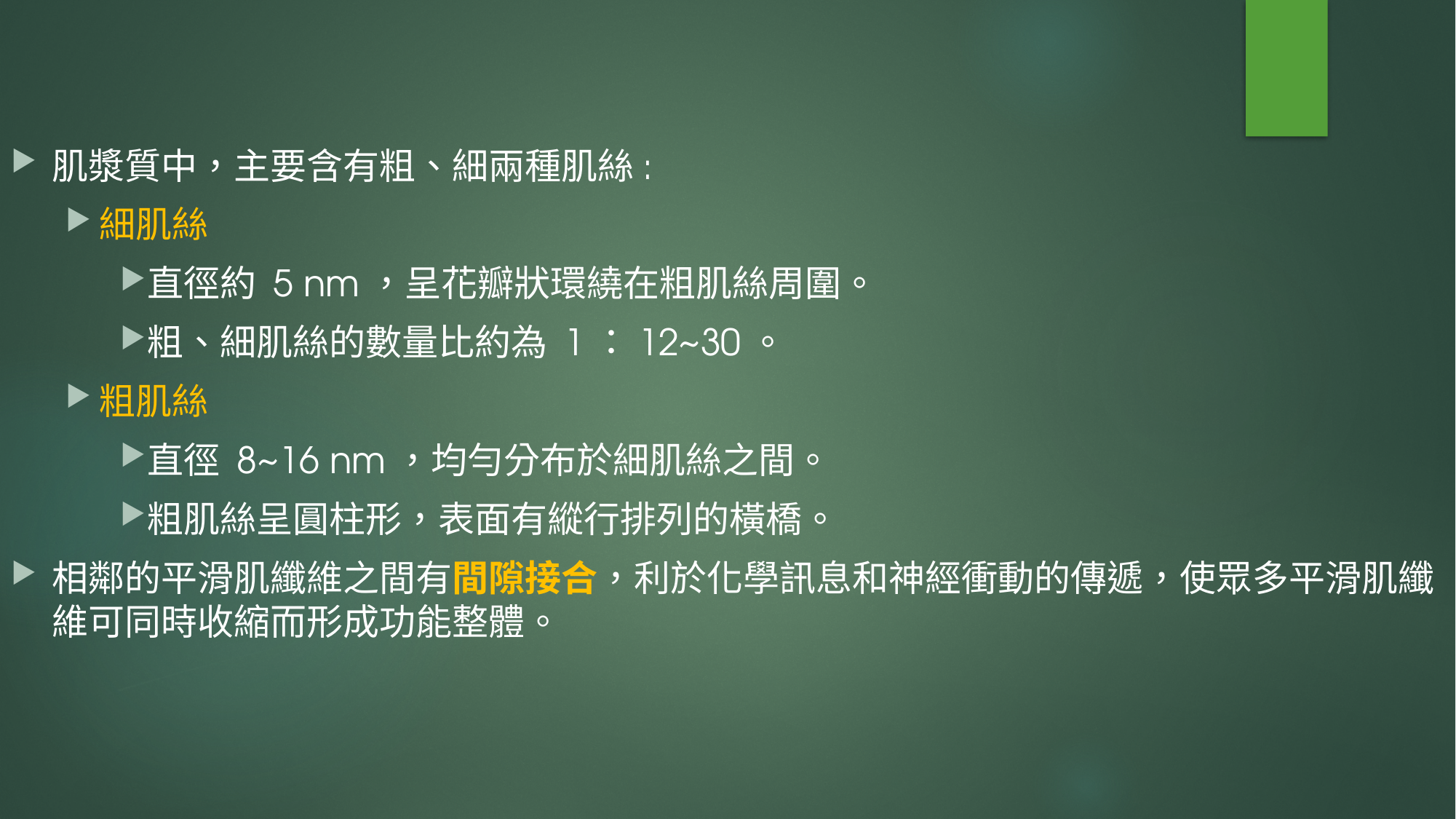

肌漿質中，主要含有粗、細兩種肌絲:
細肌絲
直徑約 5 nm，呈花瓣狀環繞在粗肌絲周圍。
粗、細肌絲的數量比約為 1：12~30。
粗肌絲
直徑 8~16 nm，均勻分布於細肌絲之間。
粗肌絲呈圓柱形，表面有縱行排列的橫橋。
相鄰的平滑肌纖維之間有間隙接合，利於化學訊息和神經衝動的傳遞，使眾多平滑肌纖維可同時收縮而形成功能整體。